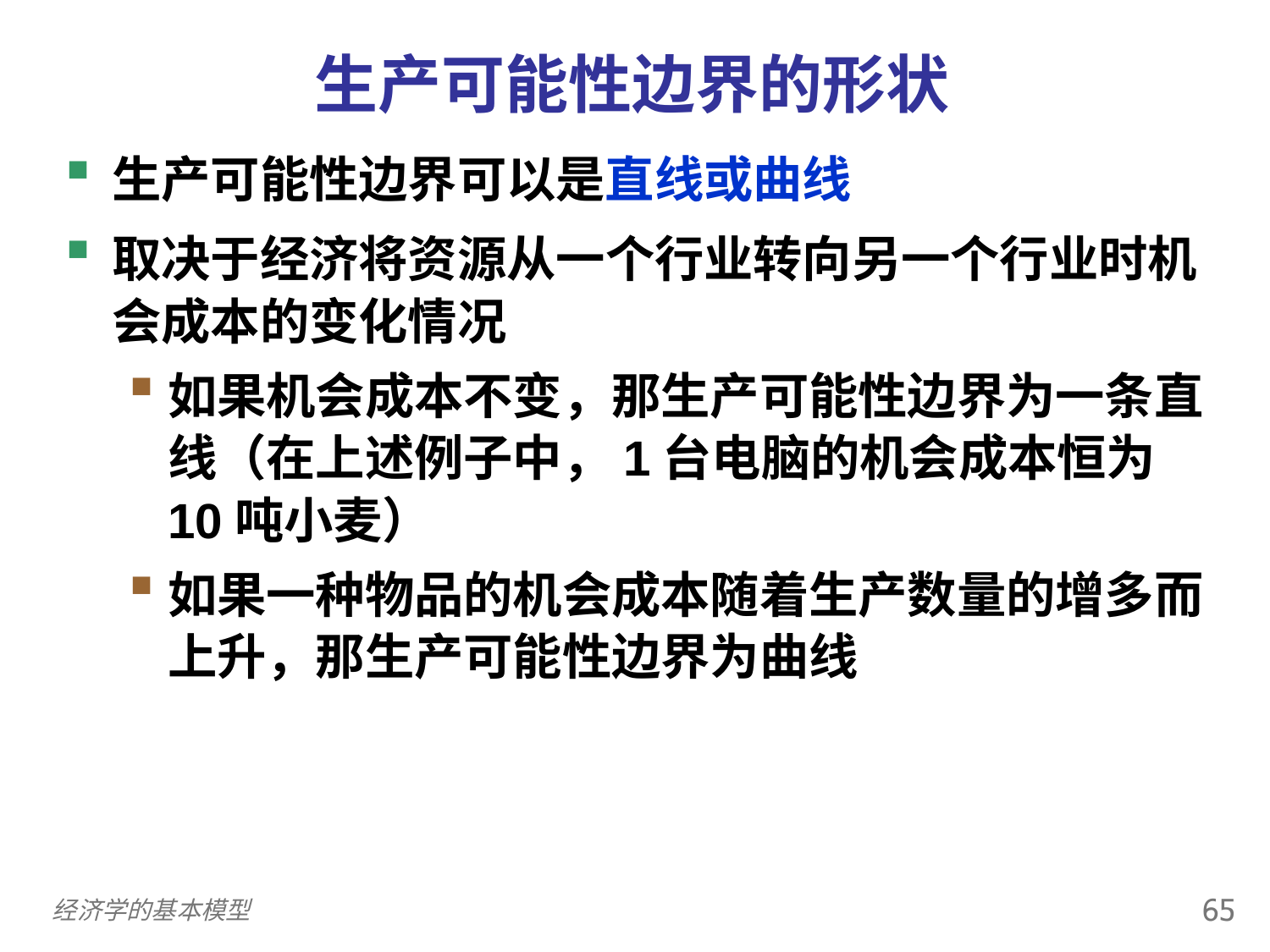

生产可能性边界的形状
生产可能性边界可以是直线或曲线
取决于经济将资源从一个行业转向另一个行业时机会成本的变化情况
如果机会成本不变，那生产可能性边界为一条直线（在上述例子中，1台电脑的机会成本恒为10吨小麦）
如果一种物品的机会成本随着生产数量的增多而上升，那生产可能性边界为曲线
65
经济学的基本模型